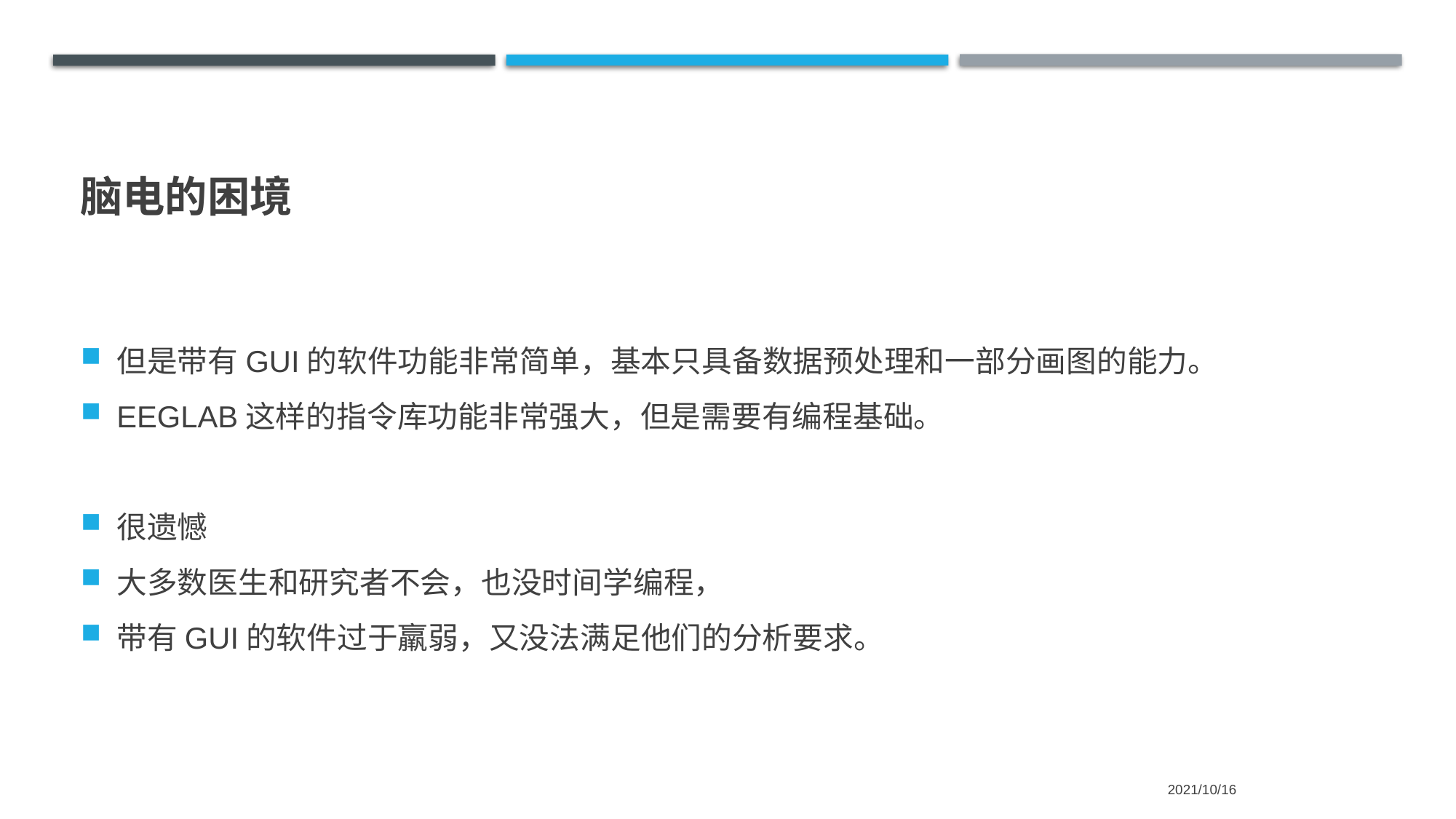

# 脑电的困境
但是带有GUI的软件功能非常简单，基本只具备数据预处理和一部分画图的能力。
EEGLAB这样的指令库功能非常强大，但是需要有编程基础。

很遗憾
大多数医生和研究者不会，也没时间学编程，
带有GUI的软件过于羸弱，又没法满足他们的分析要求。
2021/10/16